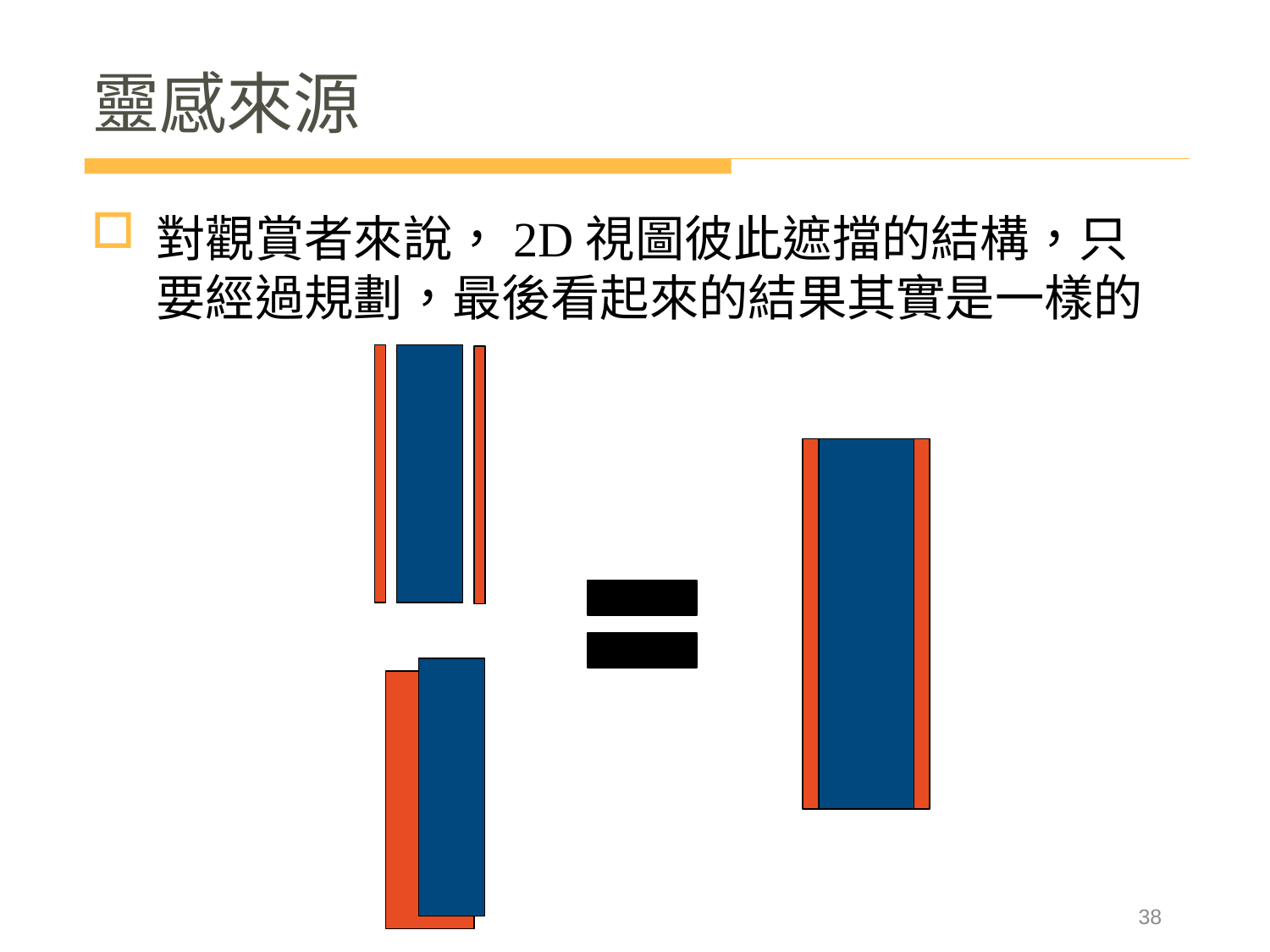

# 靈感來源
對觀賞者來說，2D視圖彼此遮擋的結構，只要經過規劃，最後看起來的結果其實是一樣的

38